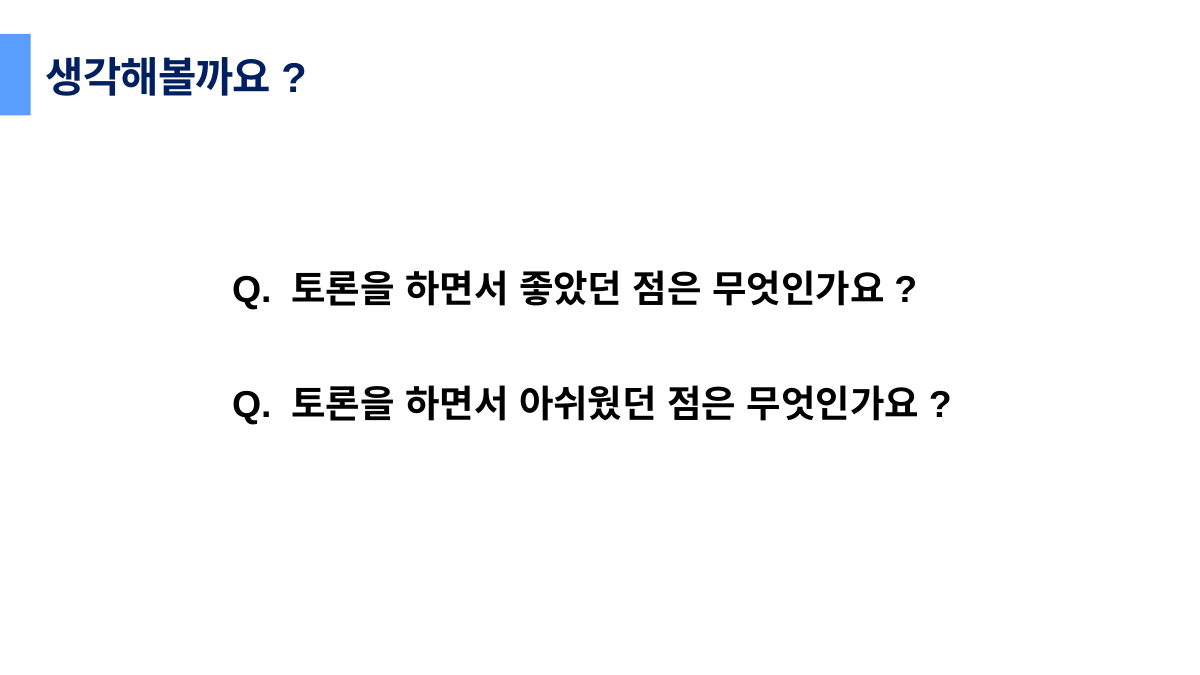

생각해볼까요?
Q. 토론을 하면서 좋았던 점은 무엇인가요?
Q. 토론을 하면서 아쉬웠던 점은 무엇인가요?